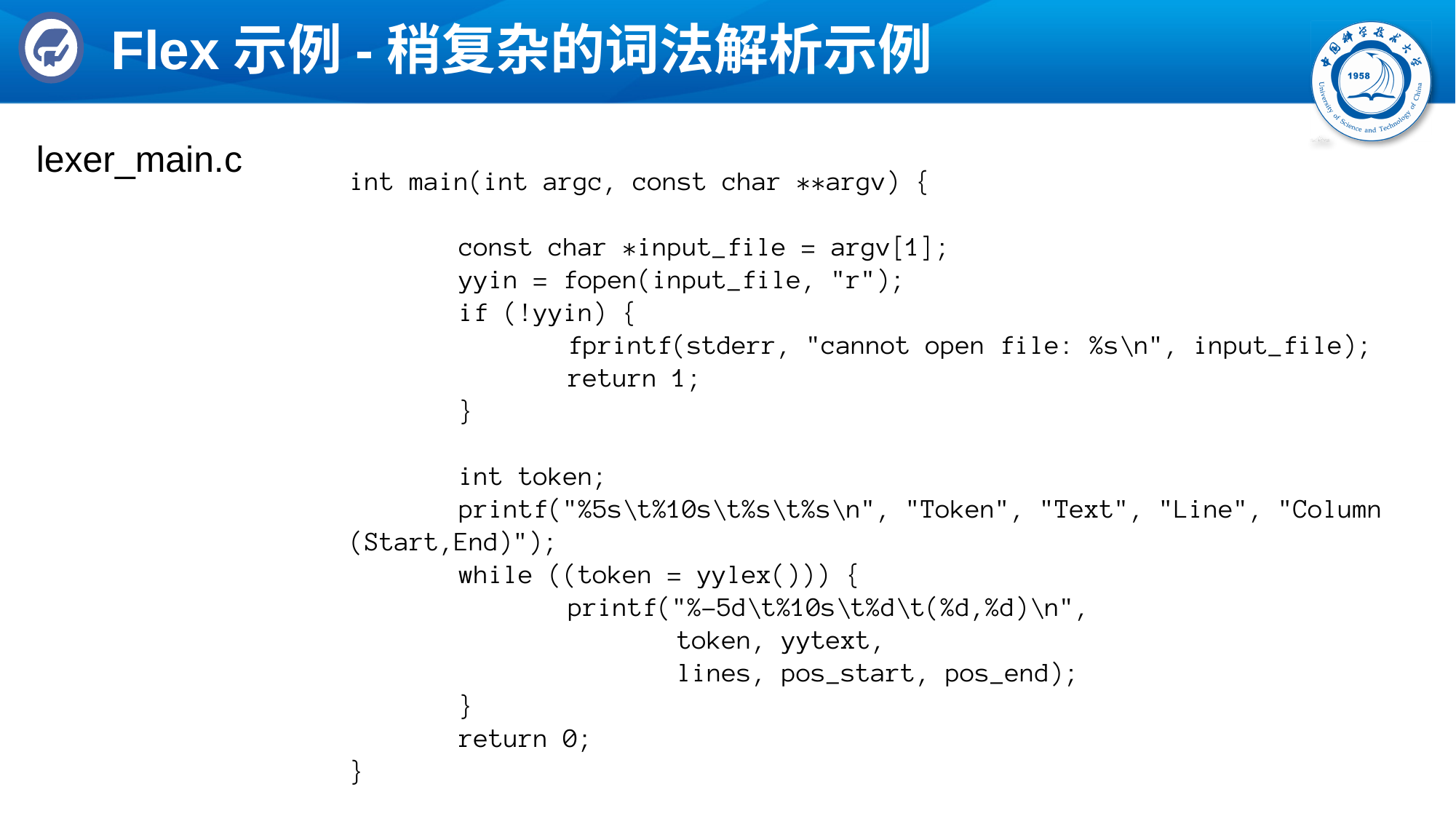

# Flex示例-稍复杂的词法解析示例
lexer_main.c

int main(int argc, const char **argv) {

	const char *input_file = argv[1];
	yyin = fopen(input_file, "r");
	if (!yyin) {
		fprintf(stderr, "cannot open file: %s\n", input_file);
		return 1;
	}

	int token;
	printf("%5s\t%10s\t%s\t%s\n", "Token", "Text", "Line", "Column (Start,End)");
	while ((token = yylex())) {
		printf("%-5d\t%10s\t%d\t(%d,%d)\n",
			token, yytext,
			lines, pos_start, pos_end);
	}
	return 0;
}